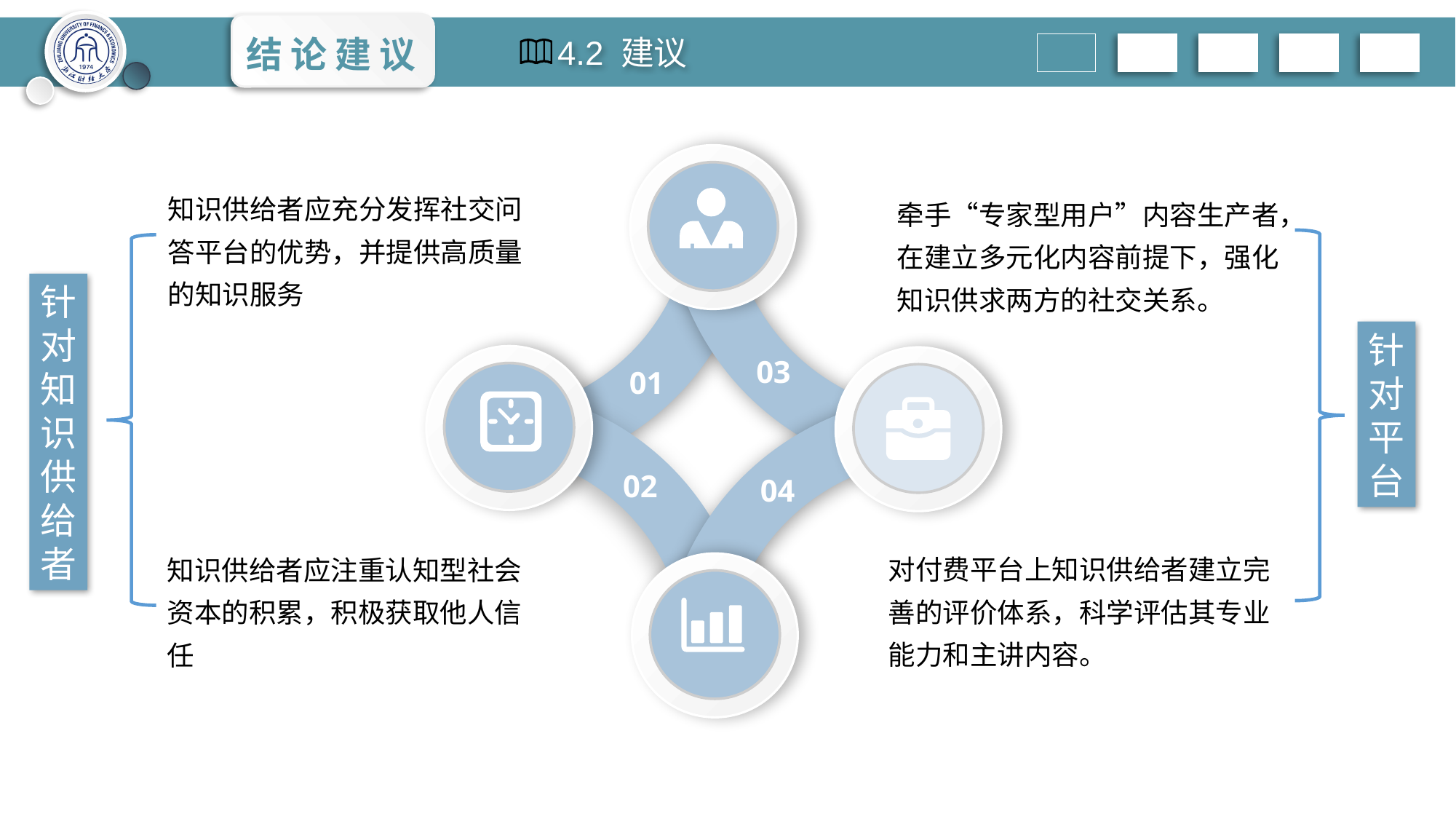

结 论 建 议

4.2 建议

03
01

02

04

知识供给者应充分发挥社交问答平台的优势，并提供高质量的知识服务
牵手“专家型用户”内容生产者，在建立多元化内容前提下，强化知识供求两方的社交关系。

针
对
知
识
供
给
者
对付费平台上知识供给者建立完善的评价体系，科学评估其专业能力和主讲内容。
知识供给者应注重认知型社会资本的积累，积极获取他人信任

针
对
平
台